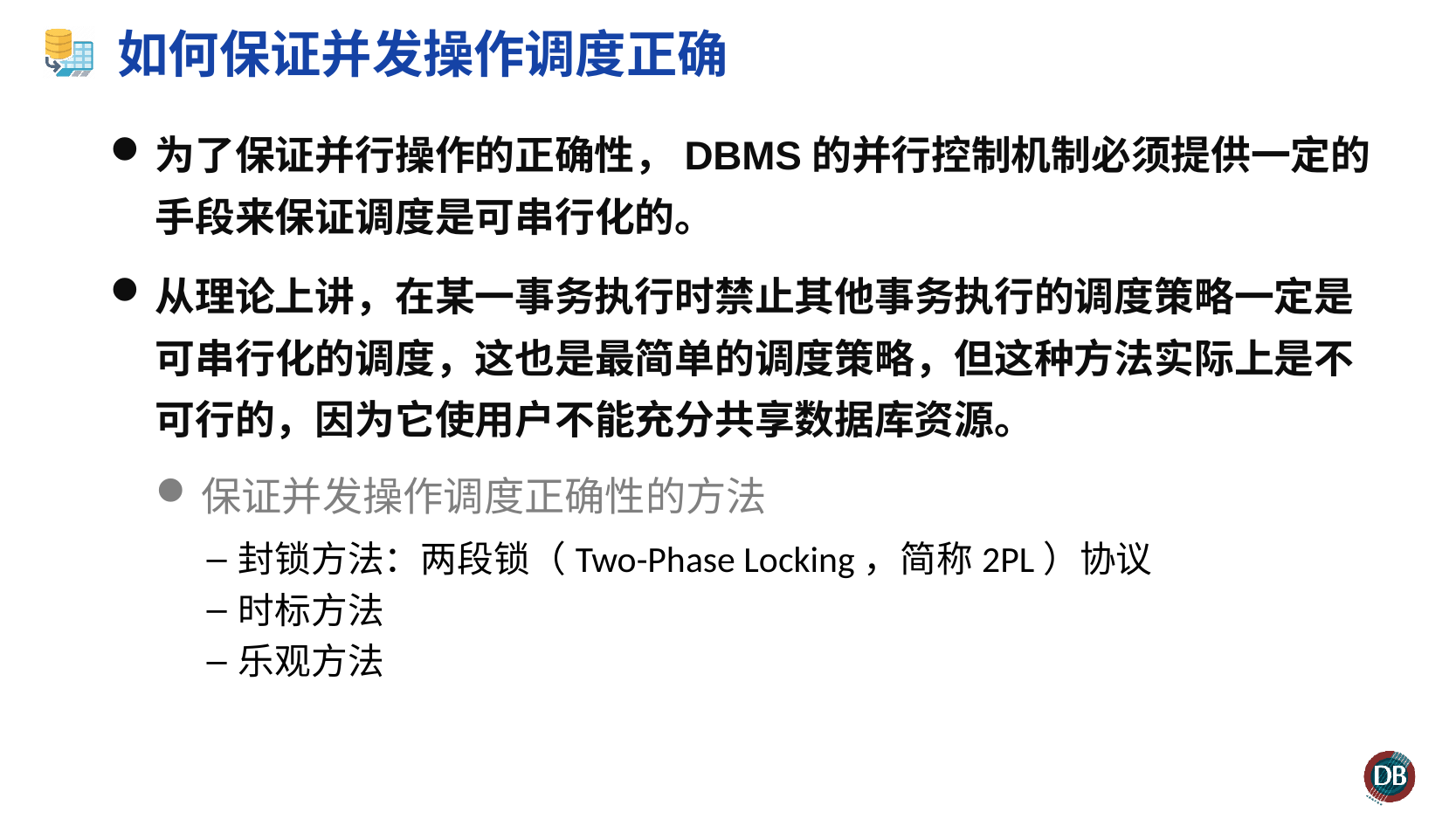

# 如何保证并发操作调度正确
为了保证并行操作的正确性，DBMS的并行控制机制必须提供一定的手段来保证调度是可串行化的。
从理论上讲，在某一事务执行时禁止其他事务执行的调度策略一定是可串行化的调度，这也是最简单的调度策略，但这种方法实际上是不可行的，因为它使用户不能充分共享数据库资源。
保证并发操作调度正确性的方法
封锁方法：两段锁（Two-Phase Locking，简称2PL）协议
时标方法
乐观方法